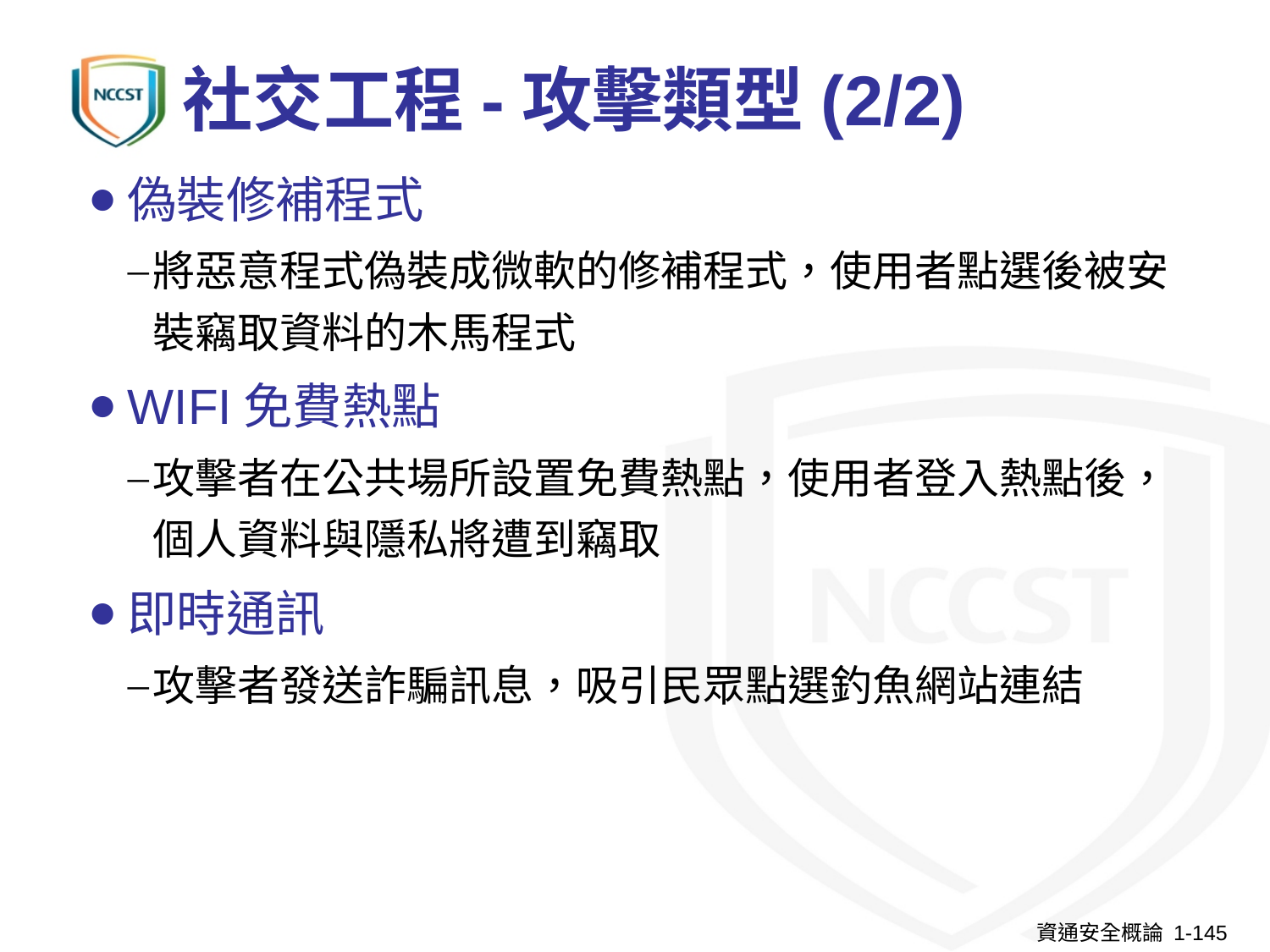

# 社交工程-攻擊類型(2/2)
偽裝修補程式
將惡意程式偽裝成微軟的修補程式，使用者點選後被安裝竊取資料的木馬程式
WIFI免費熱點
攻擊者在公共場所設置免費熱點，使用者登入熱點後，個人資料與隱私將遭到竊取
即時通訊
攻擊者發送詐騙訊息，吸引民眾點選釣魚網站連結